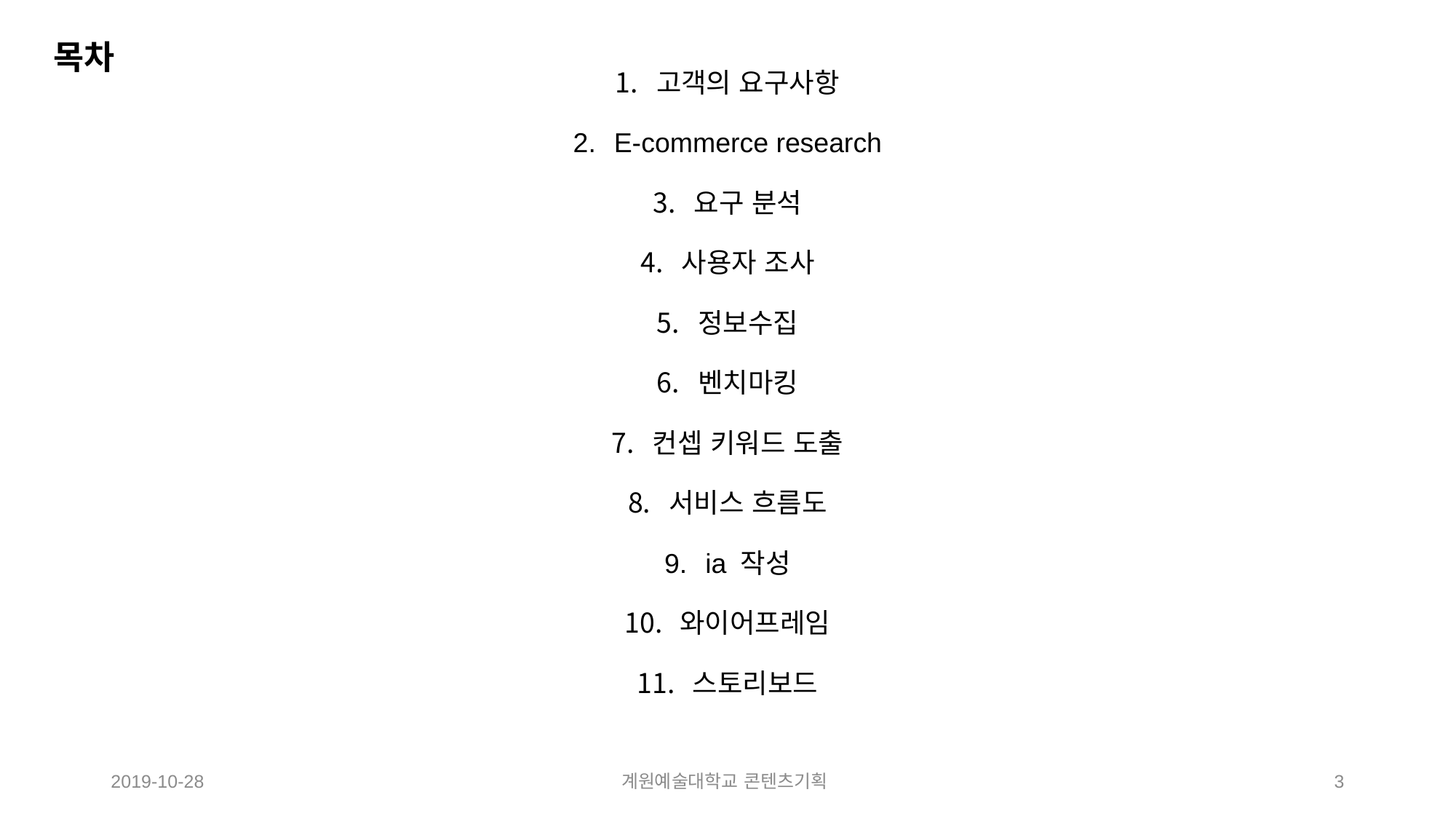

고객의 요구사항
E-commerce research
요구 분석
사용자 조사
정보수집
벤치마킹
컨셉 키워드 도출
서비스 흐름도
ia 작성
 와이어프레임
 스토리보드

목차
2019-10-28
계원예술대학교 콘텐츠기획
3